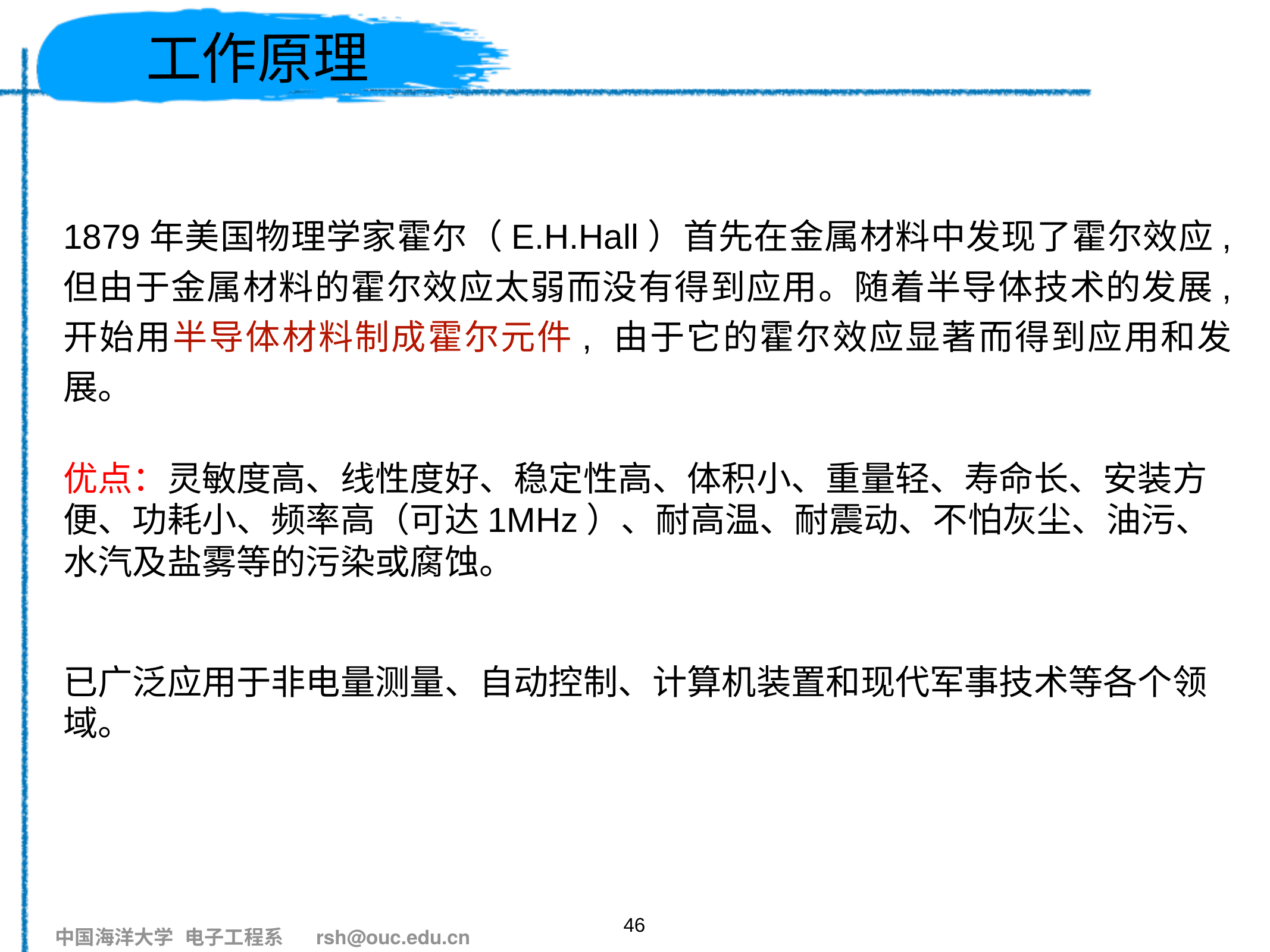

# 工作原理
1879年美国物理学家霍尔（E.H.Hall）首先在金属材料中发现了霍尔效应, 但由于金属材料的霍尔效应太弱而没有得到应用。随着半导体技术的发展, 开始用半导体材料制成霍尔元件, 由于它的霍尔效应显著而得到应用和发展。
优点：灵敏度高、线性度好、稳定性高、体积小、重量轻、寿命长、安装方便、功耗小、频率高（可达1MHz）、耐高温、耐震动、不怕灰尘、油污、水汽及盐雾等的污染或腐蚀。
已广泛应用于非电量测量、自动控制、计算机装置和现代军事技术等各个领域。
46